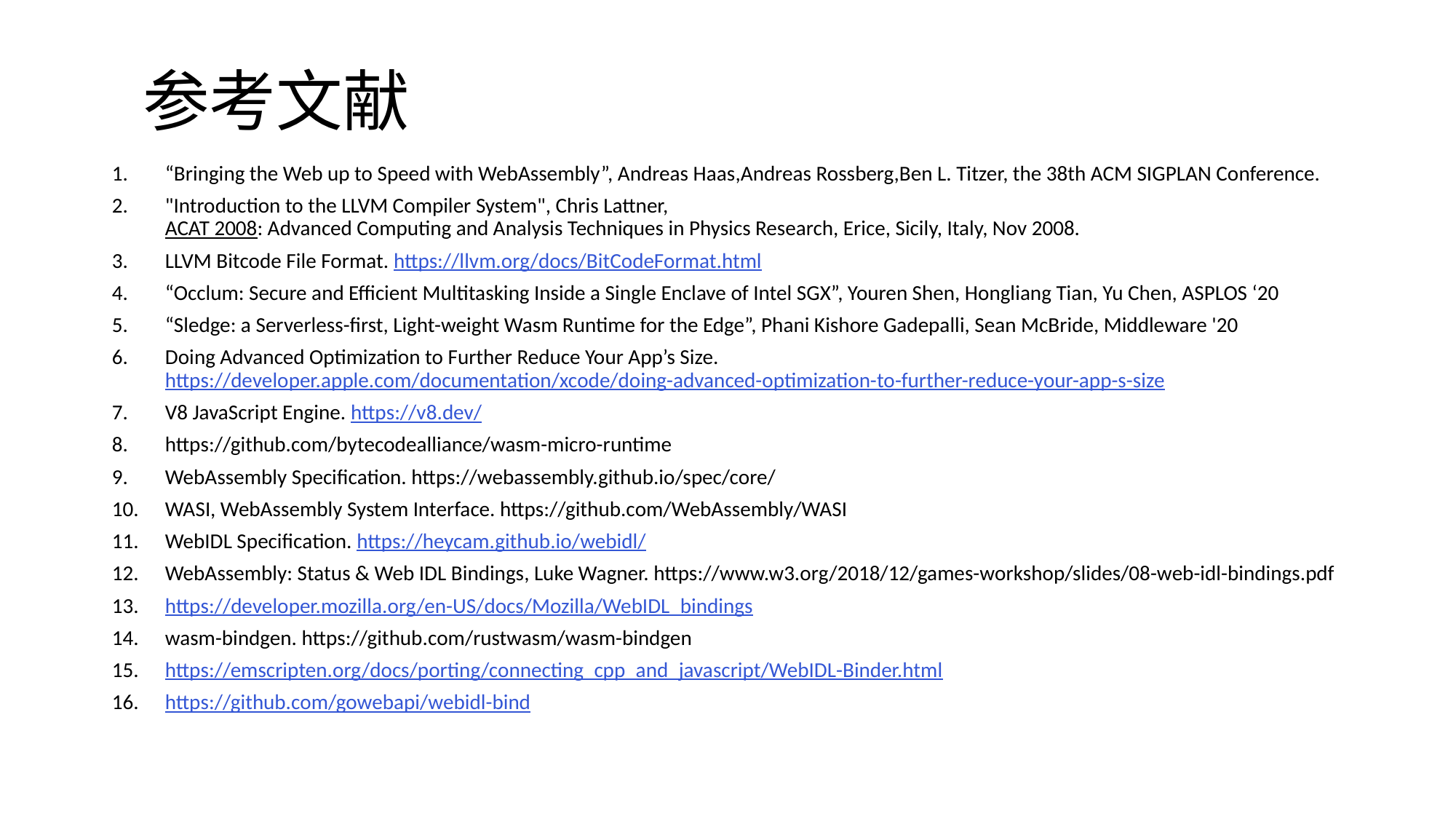

# 参考文献
“Bringing the Web up to Speed with WebAssembly”, Andreas Haas,Andreas Rossberg,Ben L. Titzer, the 38th ACM SIGPLAN Conference.
"Introduction to the LLVM Compiler System", Chris Lattner,
ACAT 2008: Advanced Computing and Analysis Techniques in Physics Research, Erice, Sicily, Italy, Nov 2008.
LLVM Bitcode File Format. https://llvm.org/docs/BitCodeFormat.html
“Occlum: Secure and Efficient Multitasking Inside a Single Enclave of Intel SGX”, Youren Shen, Hongliang Tian, Yu Chen, ASPLOS ‘20
“Sledge: a Serverless-first, Light-weight Wasm Runtime for the Edge”, Phani Kishore Gadepalli, Sean McBride, Middleware '20
Doing Advanced Optimization to Further Reduce Your App’s Size. https://developer.apple.com/documentation/xcode/doing-advanced-optimization-to-further-reduce-your-app-s-size
V8 JavaScript Engine. https://v8.dev/
https://github.com/bytecodealliance/wasm-micro-runtime
WebAssembly Specification. https://webassembly.github.io/spec/core/
WASI, WebAssembly System Interface. https://github.com/WebAssembly/WASI
WebIDL Specification. https://heycam.github.io/webidl/
WebAssembly: Status & Web IDL Bindings, Luke Wagner. https://www.w3.org/2018/12/games-workshop/slides/08-web-idl-bindings.pdf
https://developer.mozilla.org/en-US/docs/Mozilla/WebIDL_bindings
wasm-bindgen. https://github.com/rustwasm/wasm-bindgen
https://emscripten.org/docs/porting/connecting_cpp_and_javascript/WebIDL-Binder.html
https://github.com/gowebapi/webidl-bind